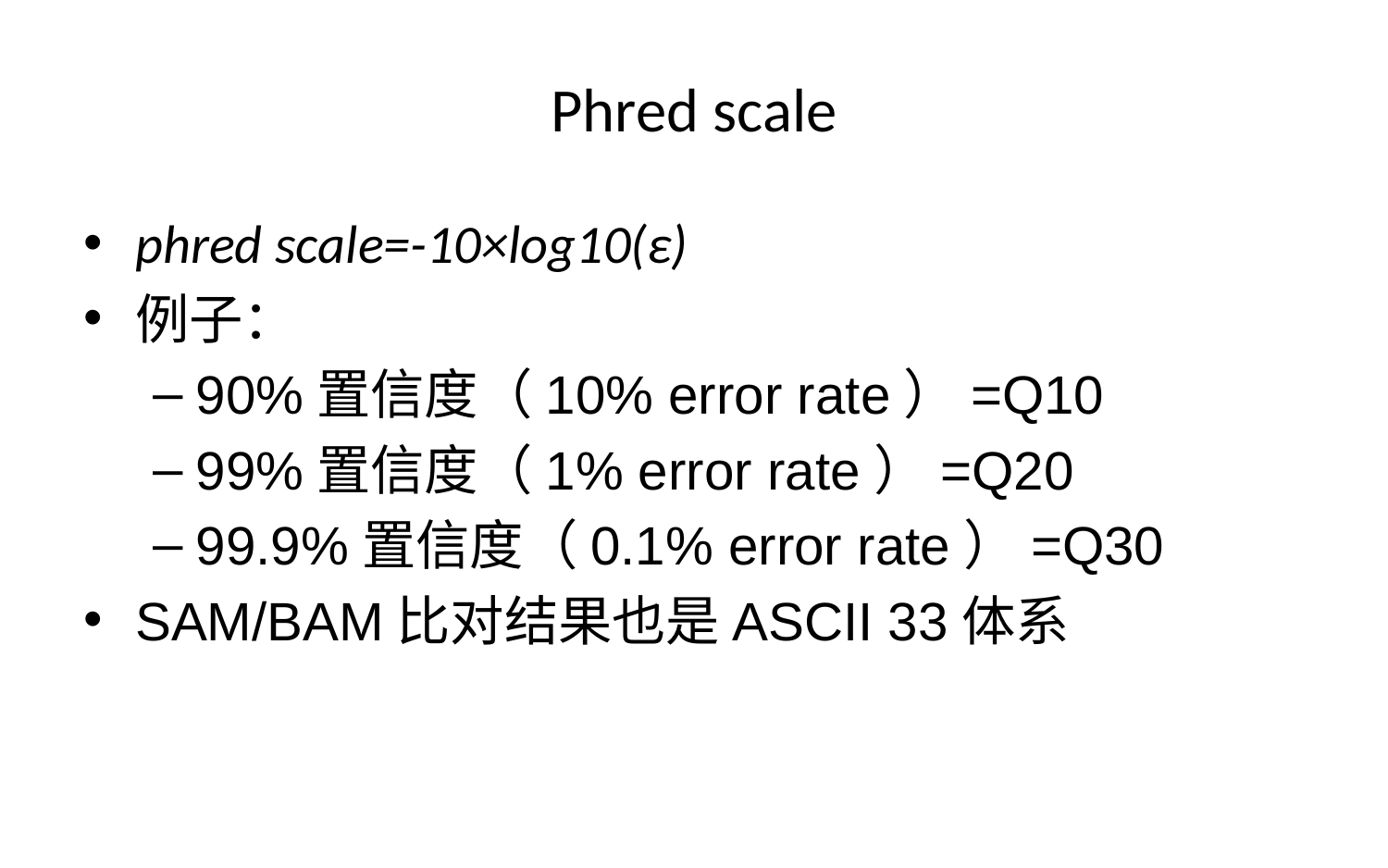

# Phred scale
phred scale=-10×log10(ε)
例子：
90%置信度（10% error rate）=Q10
99%置信度（1% error rate）=Q20
99.9%置信度（0.1% error rate）=Q30
SAM/BAM比对结果也是ASCII 33体系